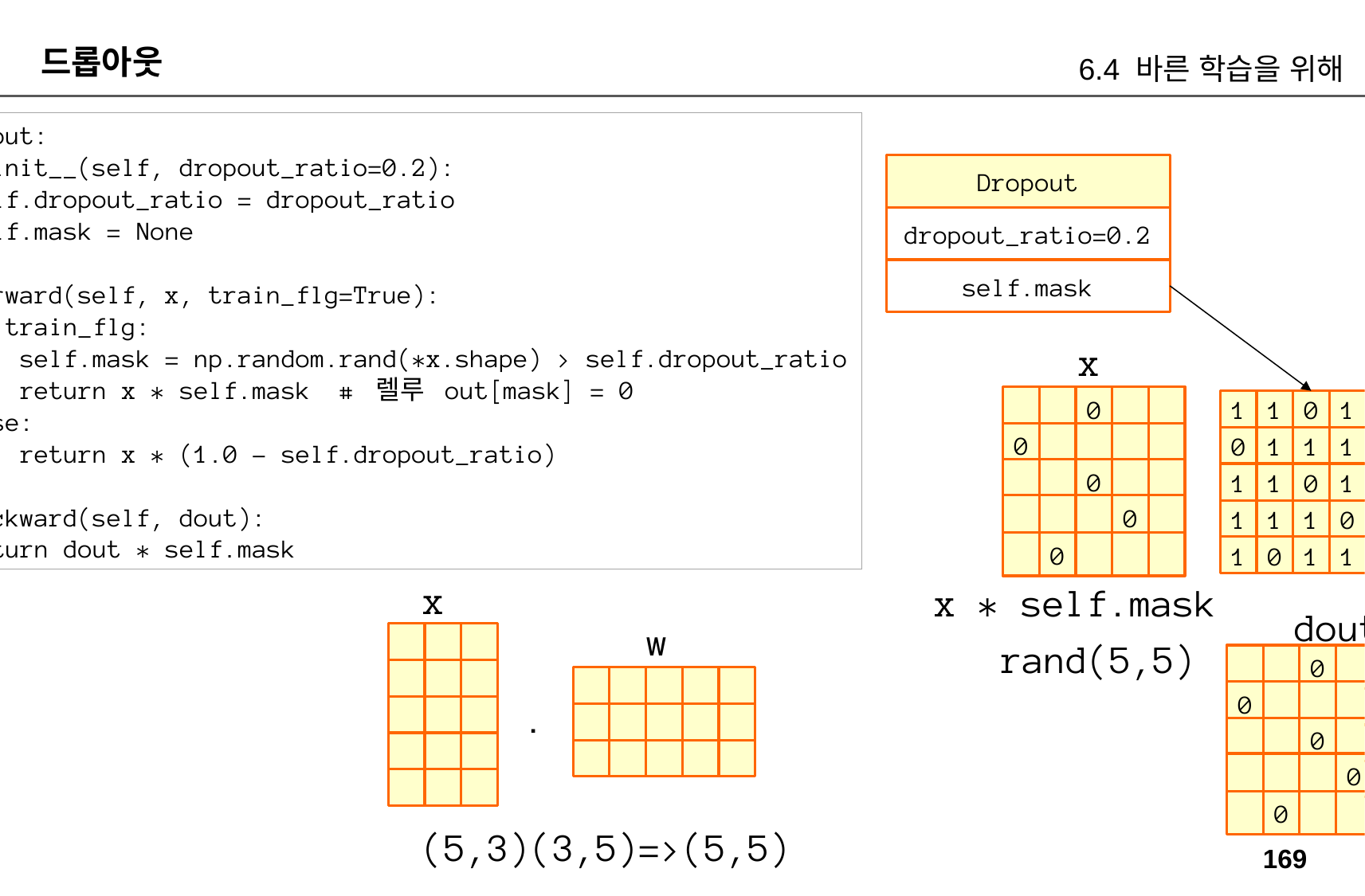

드롭아웃
6.4 바른 학습을 위해
class Dropout:
    def __init__(self, dropout_ratio=0.2):
        self.dropout_ratio = dropout_ratio
        self.mask = None

    def forward(self, x, train_flg=True):
        if train_flg:
            self.mask = np.random.rand(*x.shape) > self.dropout_ratio
            return x * self.mask  # 렐루  out[mask] = 0
        else:
            return x * (1.0 - self.dropout_ratio)

    def backward(self, dout):
        return dout * self.mask
Dropout
dropout_ratio=0.2
self.mask
x

0

1
1
0
1
1
0

0
1
1
1
1

0

1
1
0
1
1

0

1
1
1
0
1

0

1
0
1
1
1
x
x * self.mask
dout
w

rand(5,5)

0

0

.

0

0

0

(5,3)(3,5)=>(5,5)